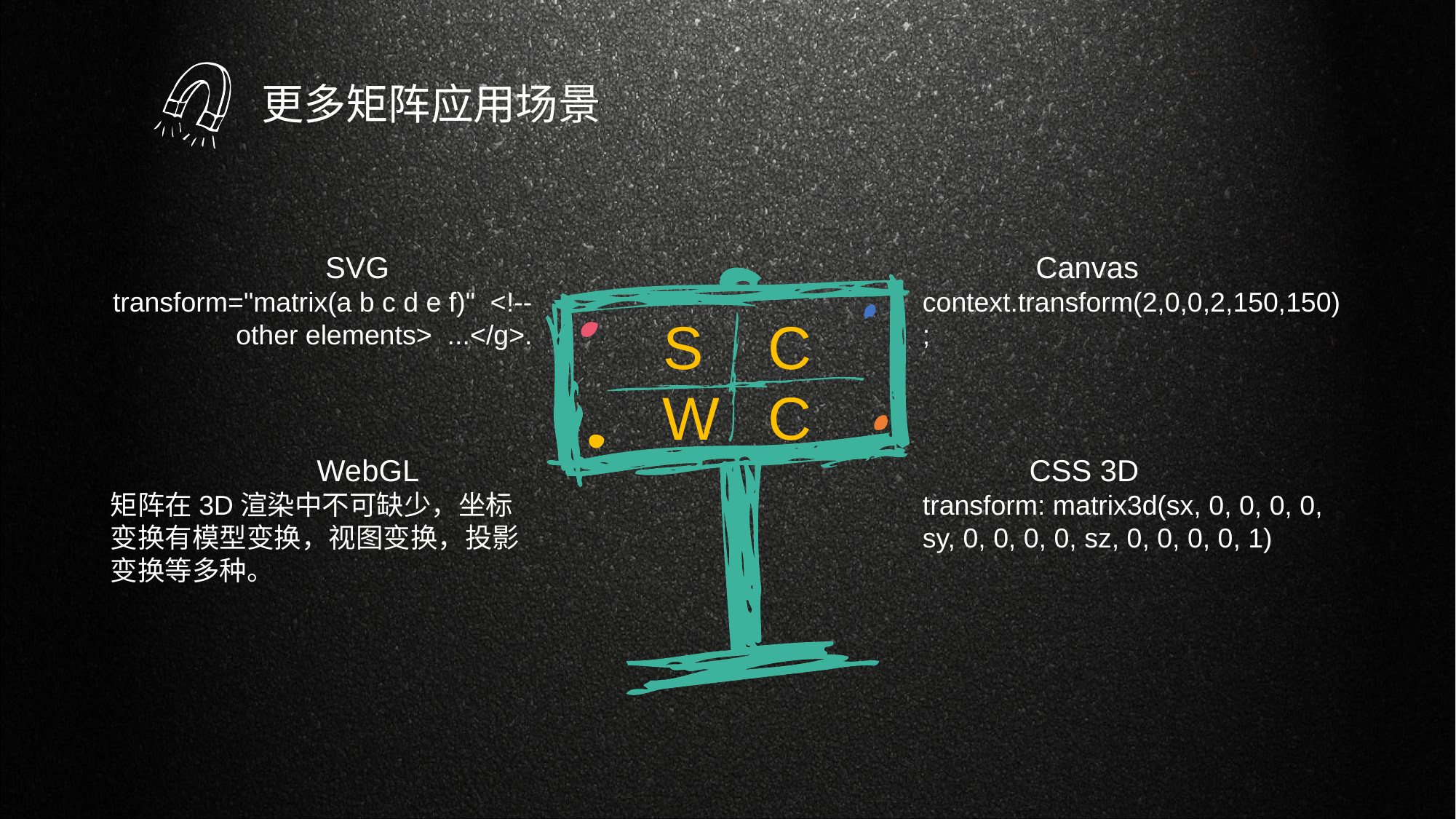

更多矩阵应用场景
 SVG
transform="matrix(a b c d e f)"  <!--other elements>  ...</g>.
Canvas
context.transform(2,0,0,2,150,150);

S
C
W
C
WebGL
矩阵在3D渲染中不可缺少，坐标变换有模型变换，视图变换，投影变换等多种。
CSS 3D
transform: matrix3d(sx, 0, 0, 0, 0, sy, 0, 0, 0, 0, sz, 0, 0, 0, 0, 1)